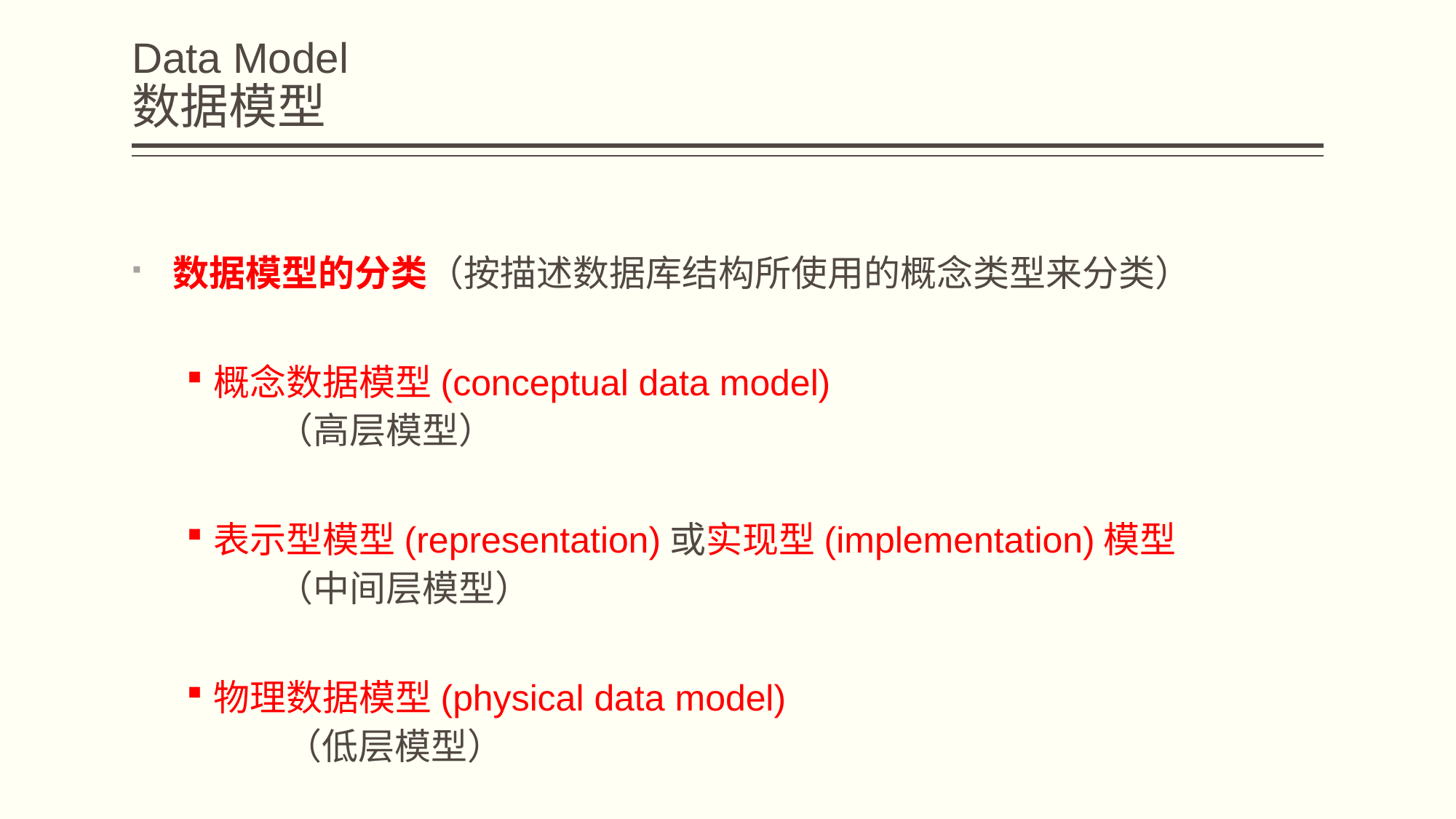

# Data Model 数据模型

数据模型的分类（按描述数据库结构所使用的概念类型来分类）

概念数据模型(conceptual data model)
          （高层模型）

表示型模型(representation)或实现型(implementation)模型
          （中间层模型）

物理数据模型(physical data model)
           （低层模型）